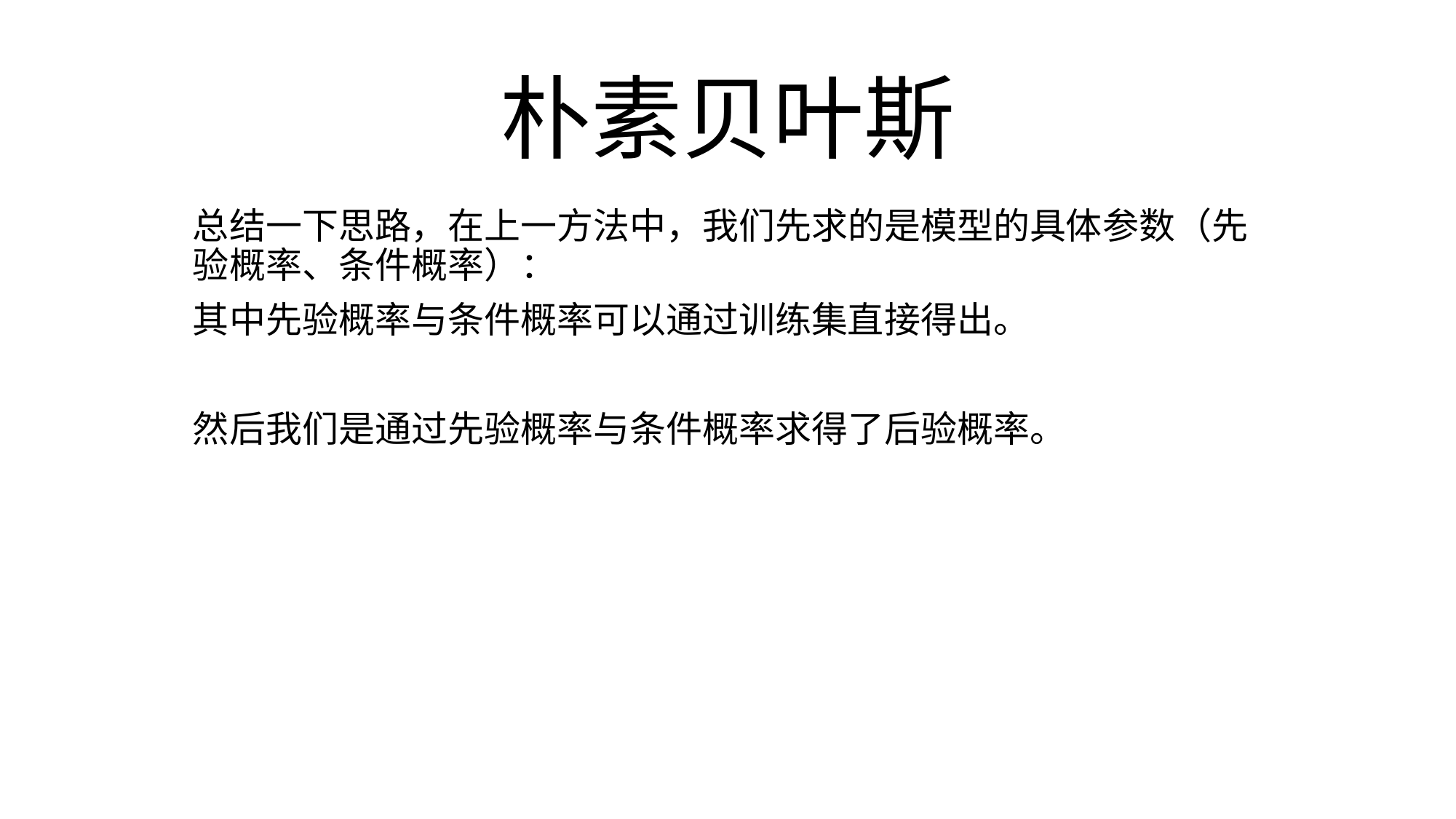

# 朴素贝叶斯
总结一下思路，在上一方法中，我们先求的是模型的具体参数（先验概率、条件概率）：
其中先验概率与条件概率可以通过训练集直接得出。

然后我们是通过先验概率与条件概率求得了后验概率。